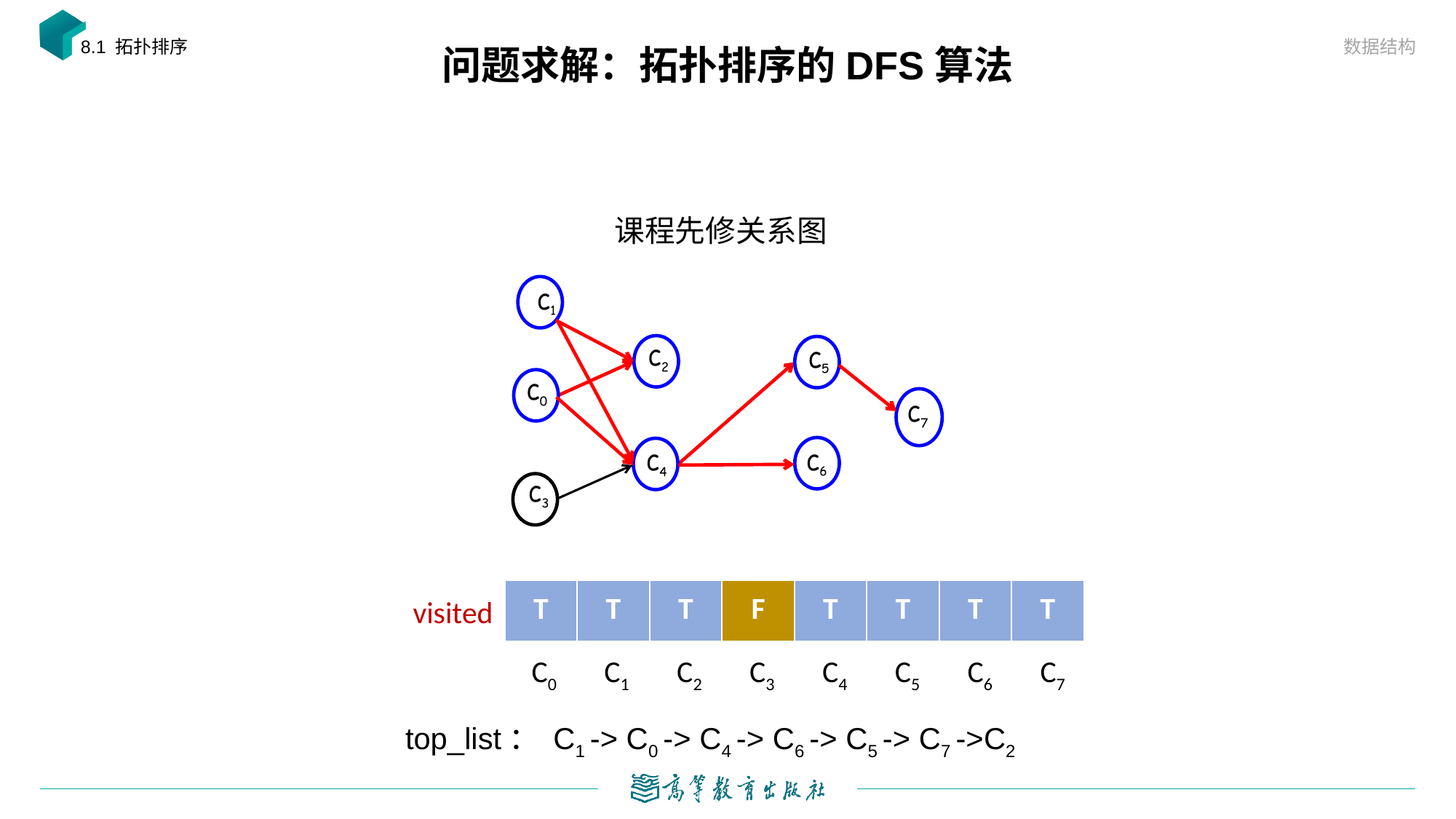

数据结构
8.1 拓扑排序
# 问题求解：拓扑排序的DFS算法
课程先修关系图

C1
C2

C5

C0

C7
C4

C6
C3

| T | T | T | F | T | T | T | T |
| --- | --- | --- | --- | --- | --- | --- | --- |
visited
C0
C1
C2
C3
C4
C5
C6
C7
top_list： C1 -> C0 -> C4 -> C6 -> C5 -> C7 ->C2